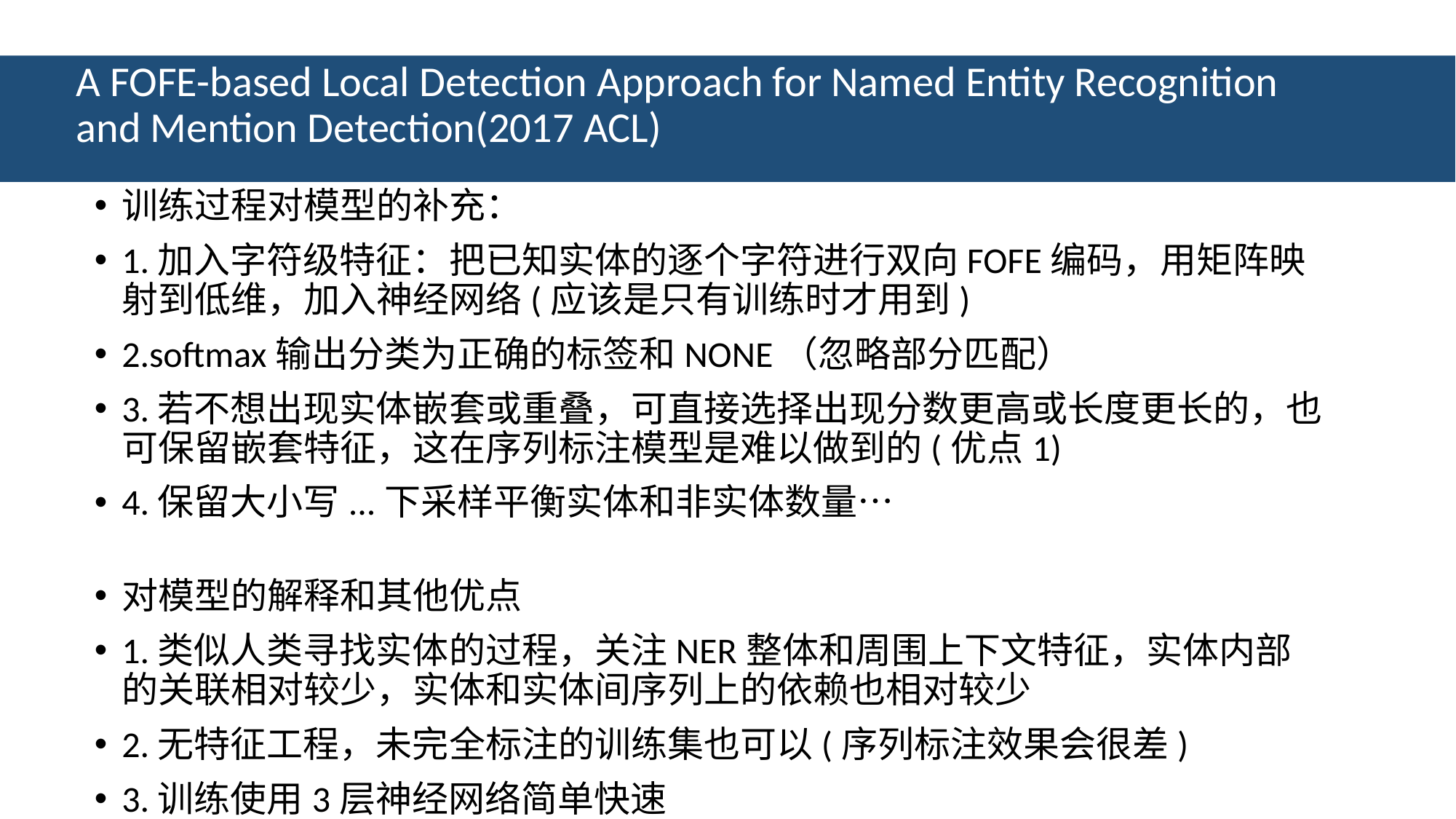

# A FOFE-based Local Detection Approach for Named Entity Recognition and Mention Detection(2017 ACL)

训练过程对模型的补充：
1.加入字符级特征：把已知实体的逐个字符进行双向FOFE编码，用矩阵映射到低维，加入神经网络(应该是只有训练时才用到)
2.softmax输出分类为正确的标签和NONE（忽略部分匹配）
3.若不想出现实体嵌套或重叠，可直接选择出现分数更高或长度更长的，也可保留嵌套特征，这在序列标注模型是难以做到的(优点1)
4.保留大小写...下采样平衡实体和非实体数量…
对模型的解释和其他优点
1.类似人类寻找实体的过程，关注NER整体和周围上下文特征，实体内部的关联相对较少，实体和实体间序列上的依赖也相对较少
2.无特征工程，未完全标注的训练集也可以(序列标注效果会很差)
3.训练使用3层神经网络简单快速